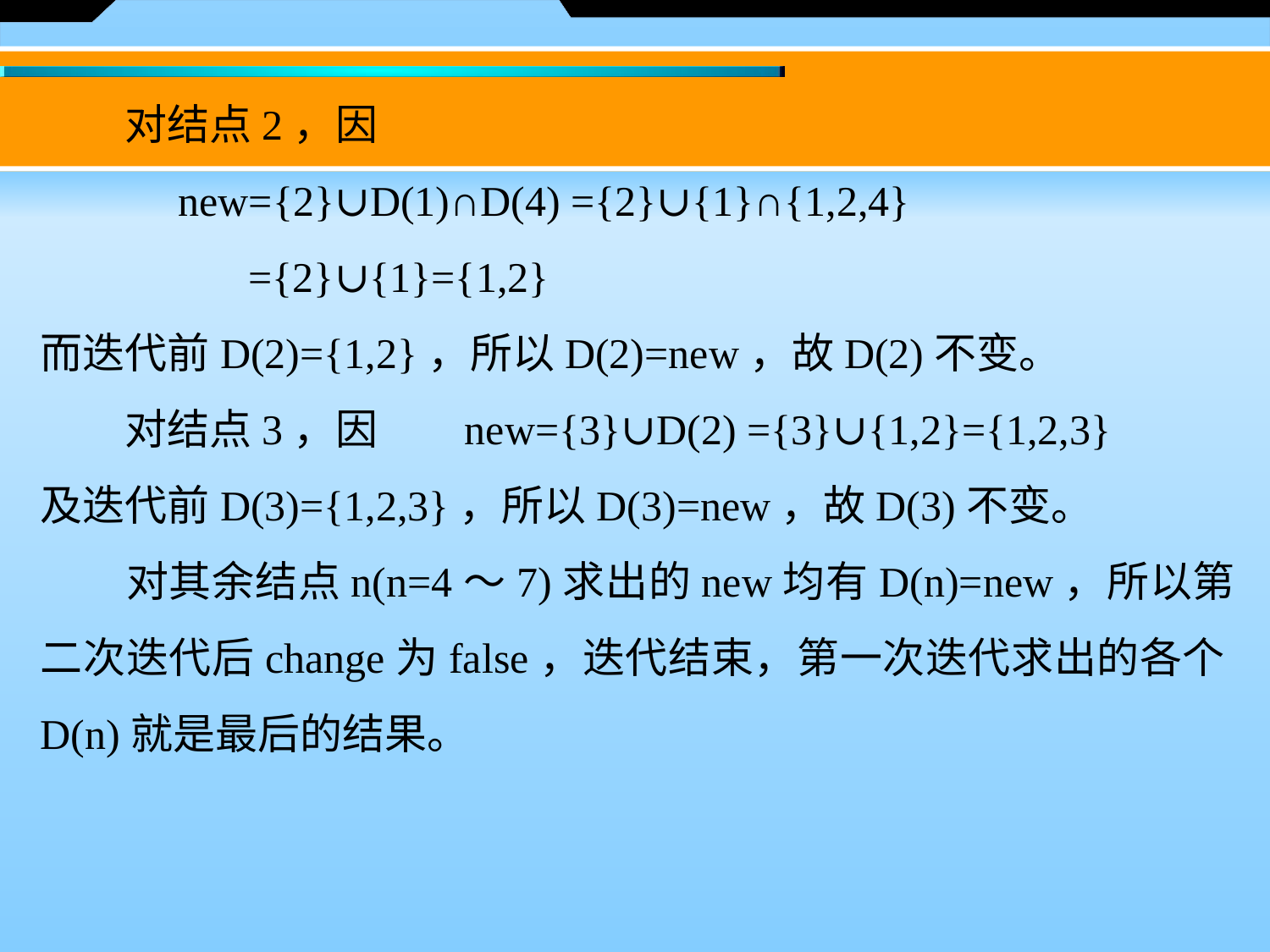

对结点2，因
	 new={2}∪D(1)∩D(4) ={2}∪{1}∩{1,2,4}
	　   ={2}∪{1}={1,2}
而迭代前D(2)={1,2}，所以D(2)=new，故D(2)不变。
　　对结点3，因        new={3}∪D(2) ={3}∪{1,2}={1,2,3}
及迭代前D(3)={1,2,3}，所以D(3)=new，故D(3)不变。
　　对其余结点n(n=4～7)求出的new均有D(n)=new，所以第二次迭代后change为false，迭代结束，第一次迭代求出的各个D(n)就是最后的结果。